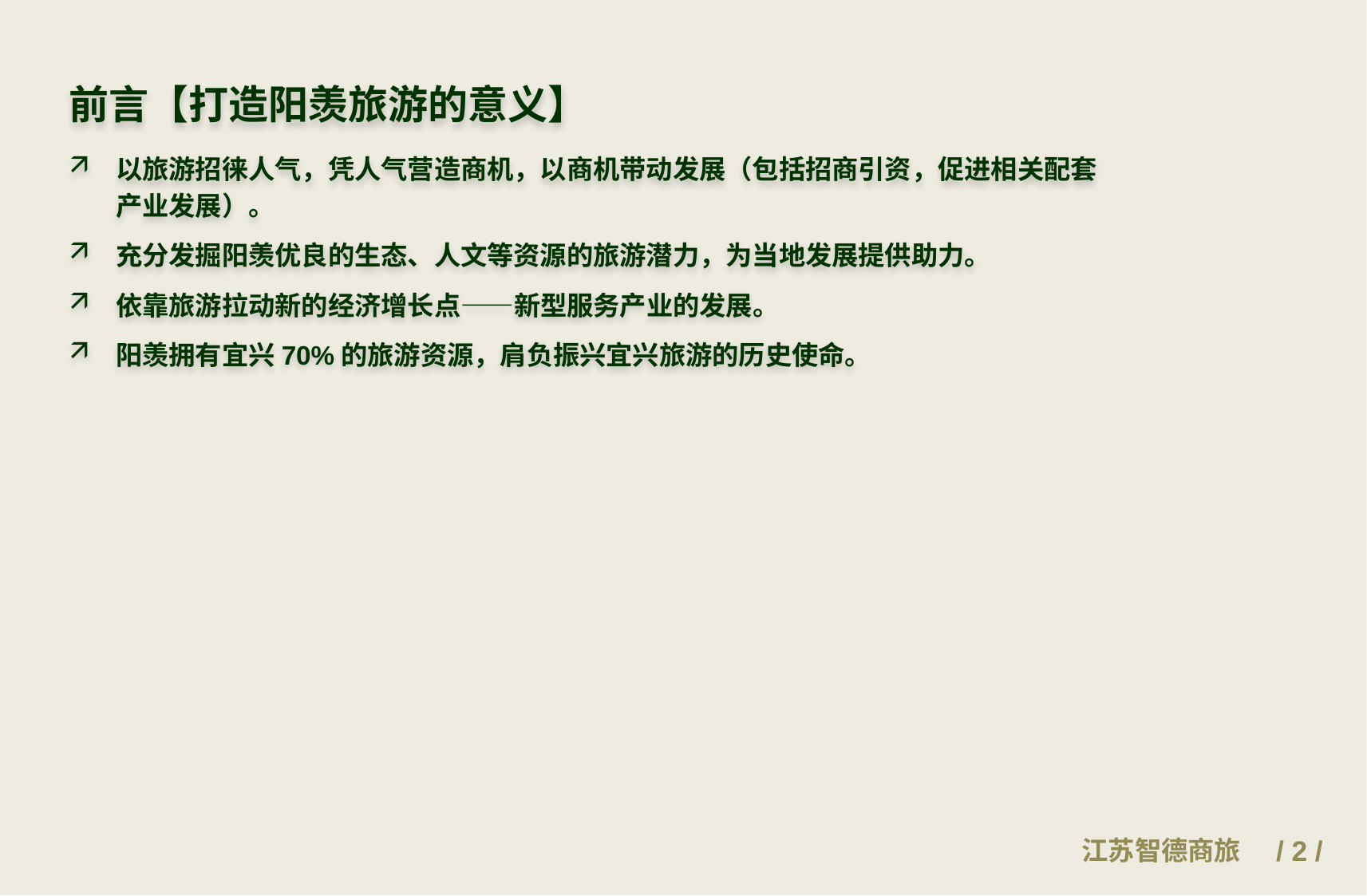

前言【打造阳羡旅游的意义】
以旅游招徕人气，凭人气营造商机，以商机带动发展（包括招商引资，促进相关配套产业发展）。
充分发掘阳羡优良的生态、人文等资源的旅游潜力，为当地发展提供助力。
依靠旅游拉动新的经济增长点——新型服务产业的发展。
阳羡拥有宜兴70%的旅游资源，肩负振兴宜兴旅游的历史使命。